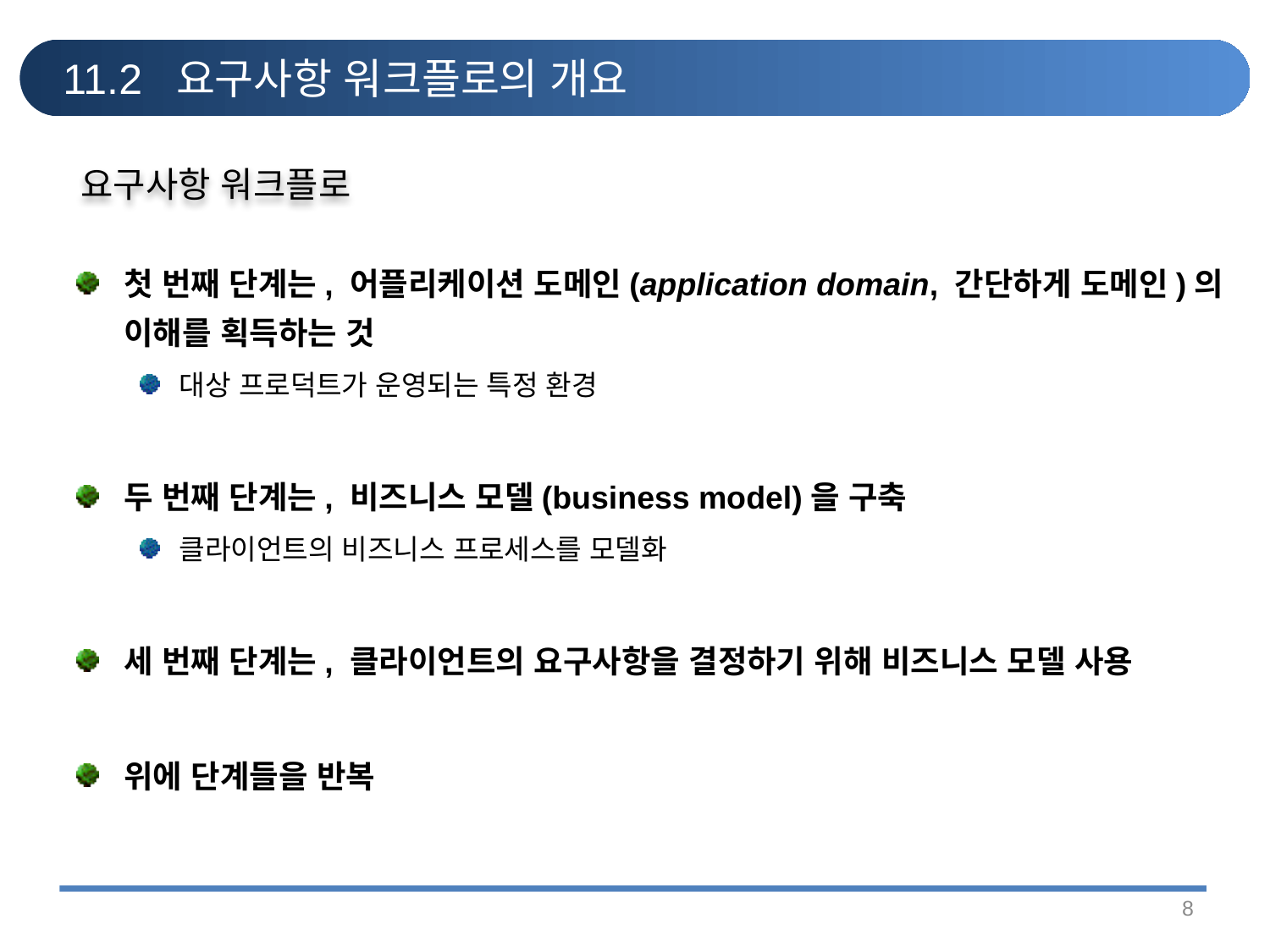

# 11.2  요구사항 워크플로의 개요
요구사항 워크플로
첫 번째 단계는, 어플리케이션 도메인(application domain, 간단하게 도메인)의 이해를 획득하는 것
대상 프로덕트가 운영되는 특정 환경

두 번째 단계는, 비즈니스 모델(business model)을 구축
클라이언트의 비즈니스 프로세스를 모델화

세 번째 단계는, 클라이언트의 요구사항을 결정하기 위해 비즈니스 모델 사용

위에 단계들을 반복
8